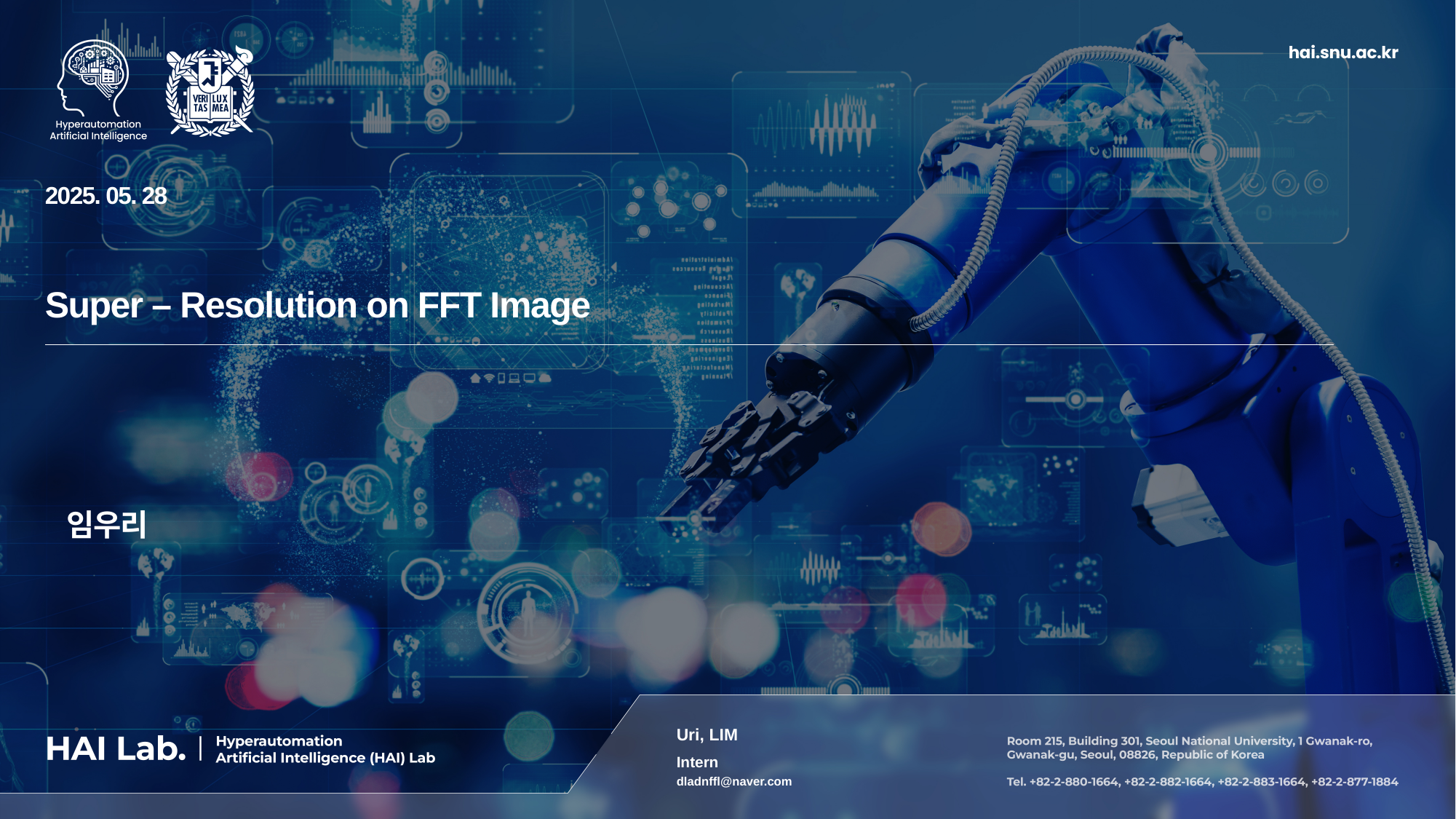

2025. 05. 28
Super – Resolution on FFT Image

임우리
Uri, LIM
Intern
dladnffl@naver.com